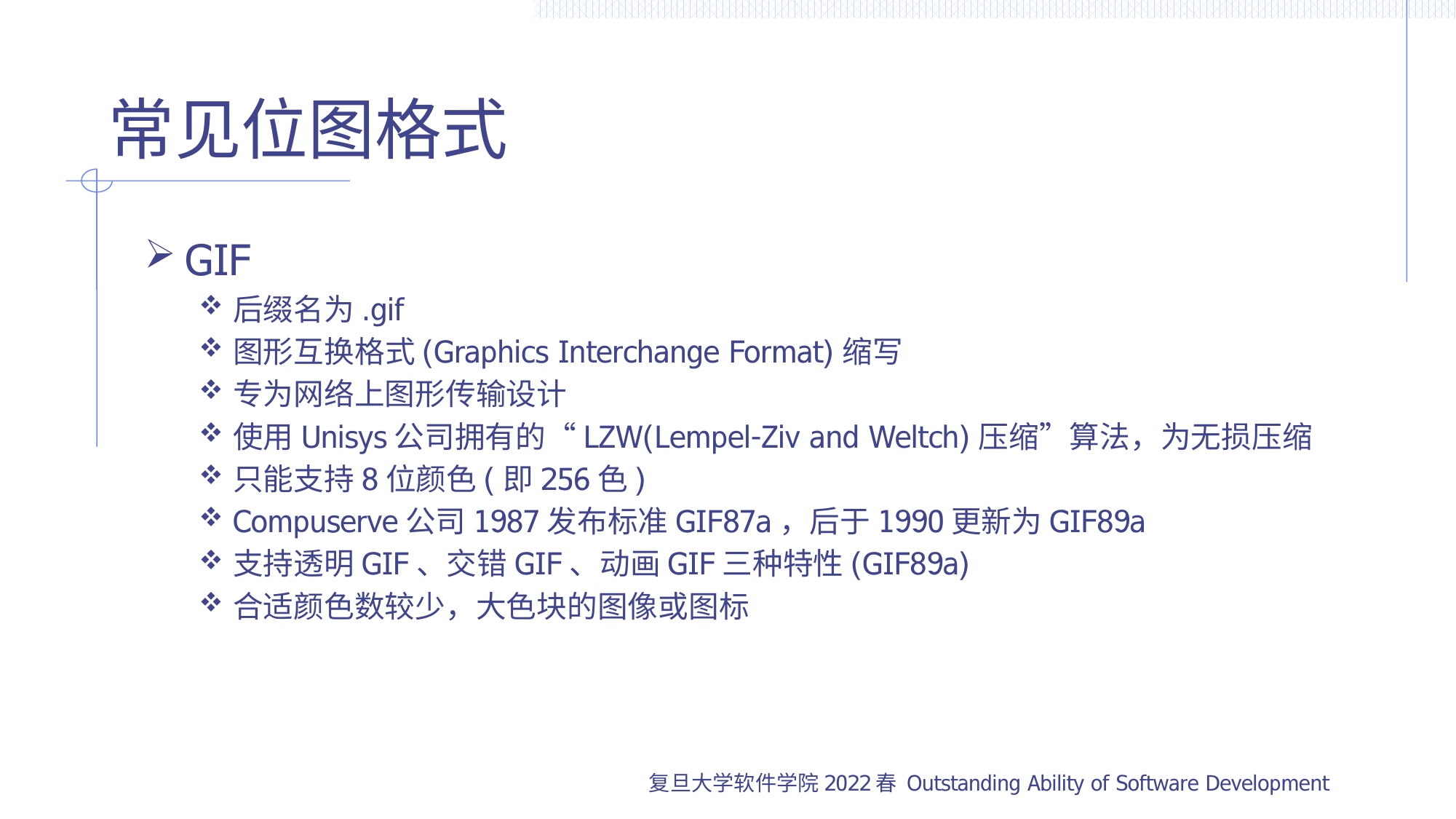

# 常见位图格式
GIF
后缀名为.gif
图形互换格式(Graphics Interchange Format)缩写
专为网络上图形传输设计
使用Unisys公司拥有的“LZW(Lempel-Ziv and Weltch)压缩”算法，为无损压缩
只能支持8位颜色(即256色)
Compuserve公司1987发布标准GIF87a，后于1990更新为GIF89a
支持透明GIF、交错GIF、动画GIF三种特性(GIF89a)
合适颜色数较少，大色块的图像或图标